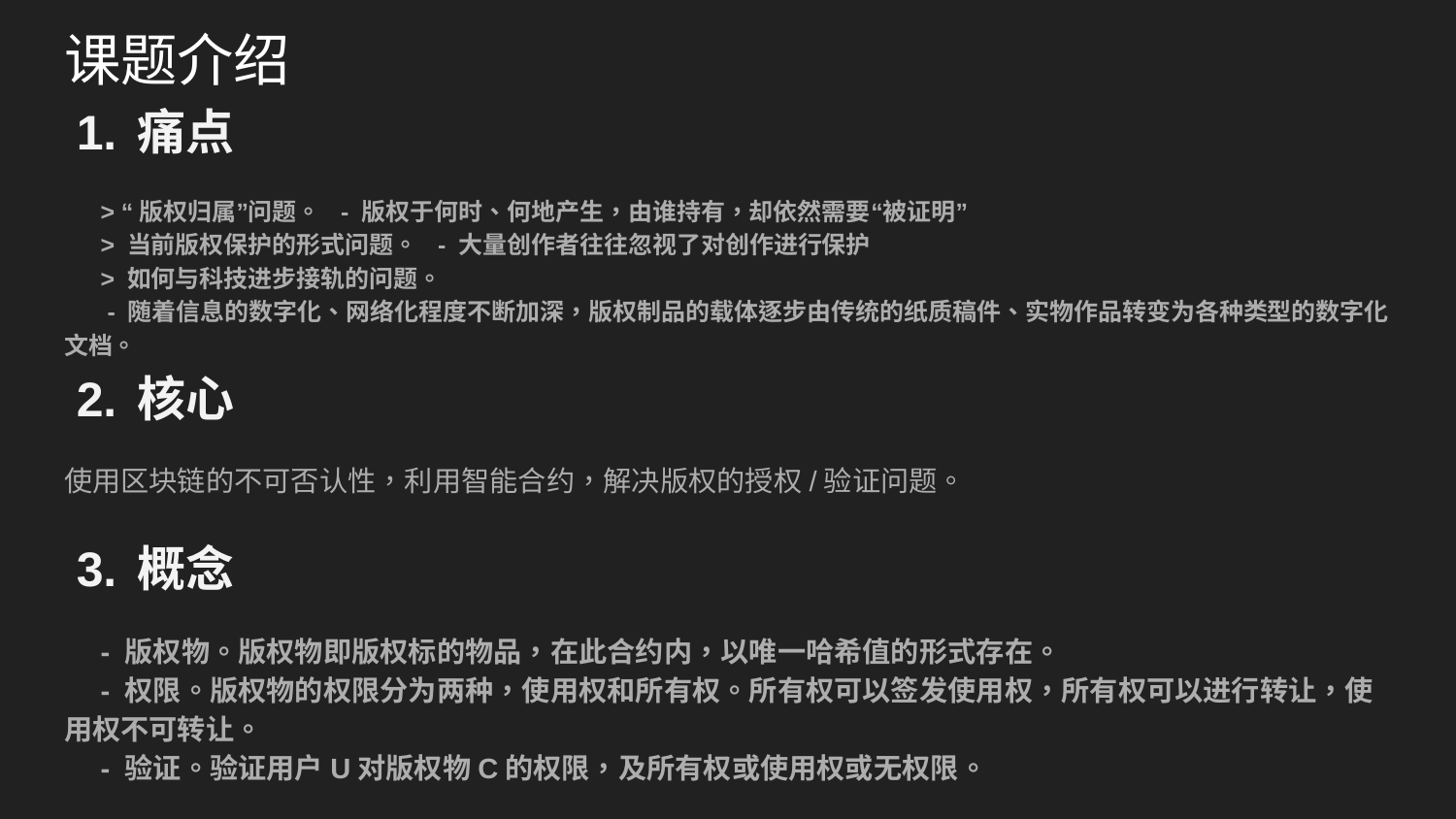

# 课题介绍
痛点
> “版权归属”问题。  - 版权于何时、何地产生，由谁持有，却依然需要“被证明”
> 当前版权保护的形式问题。  - 大量创作者往往忽视了对创作进行保护
> 如何与科技进步接轨的问题。
 - 随着信息的数字化、网络化程度不断加深，版权制品的载体逐步由传统的纸质稿件、实物作品转变为各种类型的数字化文档。
核心
使用区块链的不可否认性，利用智能合约，解决版权的授权/验证问题。
概念
- 版权物。版权物即版权标的物品，在此合约内，以唯一哈希值的形式存在。
- 权限。版权物的权限分为两种，使用权和所有权。所有权可以签发使用权，所有权可以进行转让，使用权不可转让。
- 验证。验证用户U对版权物C的权限，及所有权或使用权或无权限。